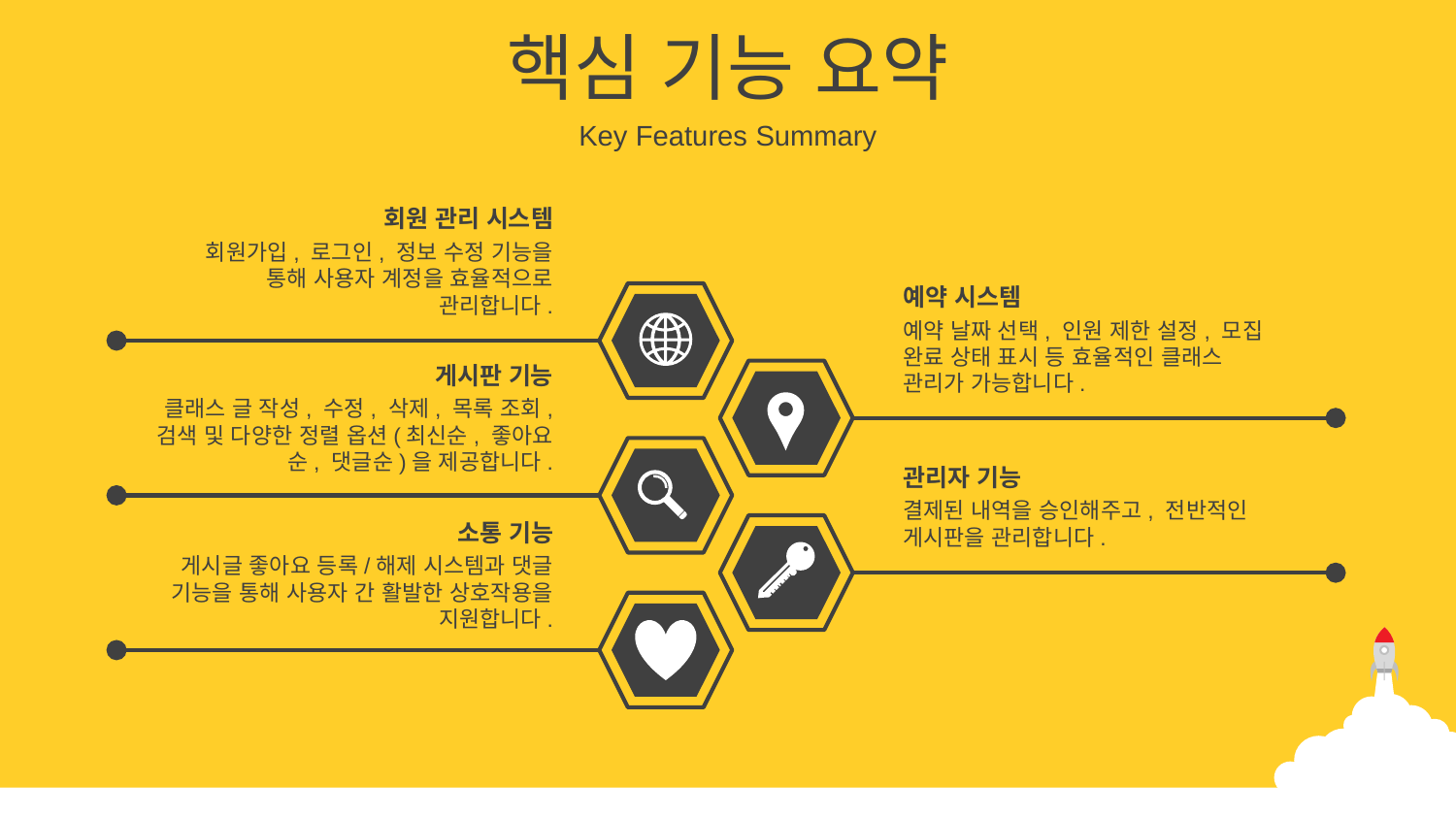

핵심 기능 요약
Key Features Summary
회원 관리 시스템
회원가입, 로그인, 정보 수정 기능을 통해 사용자 계정을 효율적으로 관리합니다.
예약 시스템
예약 날짜 선택, 인원 제한 설정, 모집 완료 상태 표시 등 효율적인 클래스 관리가 가능합니다.

게시판 기능
클래스 글 작성, 수정, 삭제, 목록 조회, 검색 및 다양한 정렬 옵션(최신순, 좋아요순, 댓글순)을 제공합니다.

관리자 기능
결제된 내역을 승인해주고, 전반적인 게시판을 관리합니다.

소통 기능
게시글 좋아요 등록/해제 시스템과 댓글 기능을 통해 사용자 간 활발한 상호작용을 지원합니다.